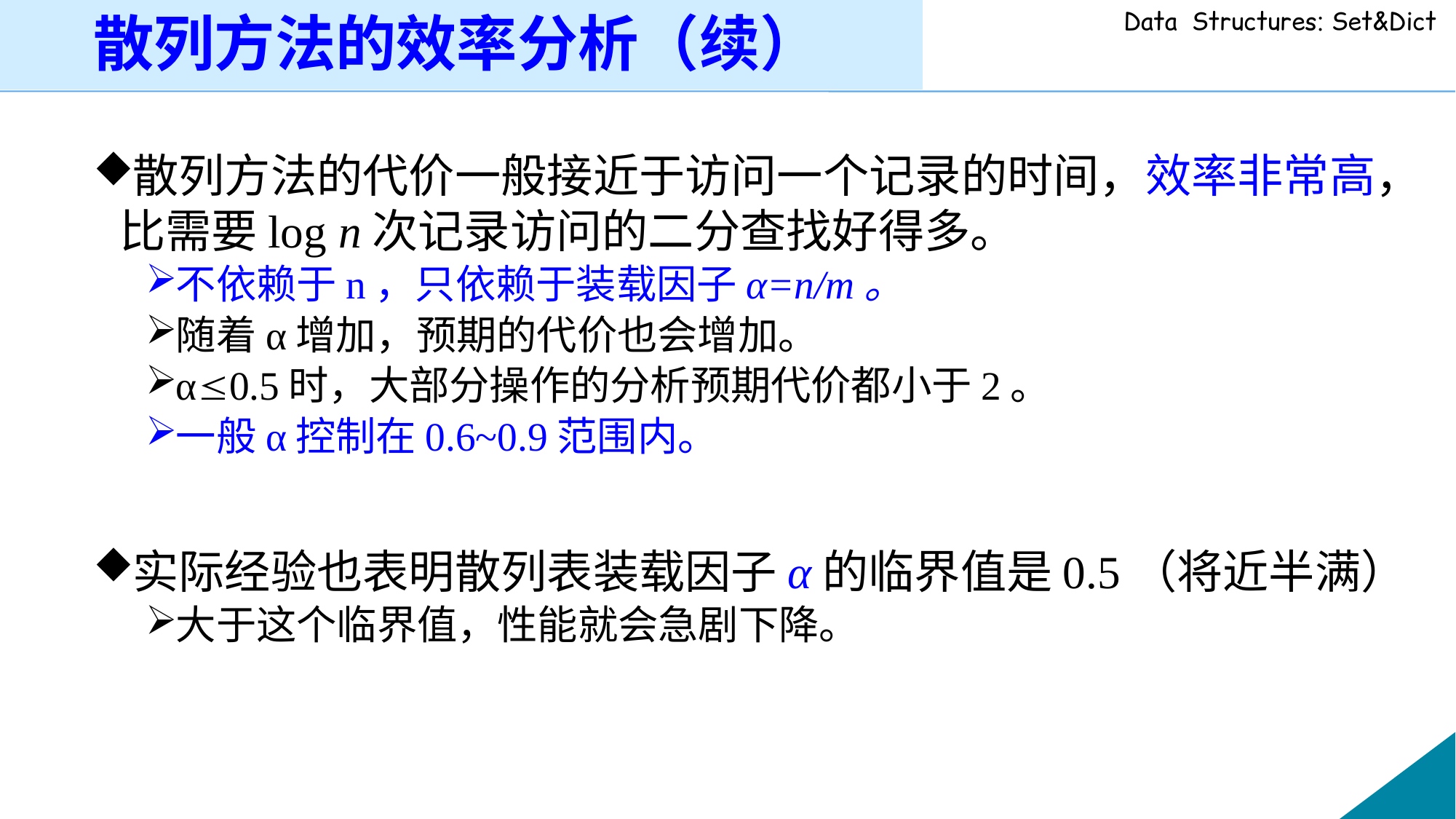

散列方法的效率分析（续）
散列方法的代价一般接近于访问一个记录的时间，效率非常高，比需要log n次记录访问的二分查找好得多。
不依赖于n，只依赖于装载因子α=n/m。
随着α增加，预期的代价也会增加。
α≤0.5时，大部分操作的分析预期代价都小于2。
一般α控制在0.6~0.9范围内。

实际经验也表明散列表装载因子α的临界值是0.5（将近半满）
大于这个临界值，性能就会急剧下降。